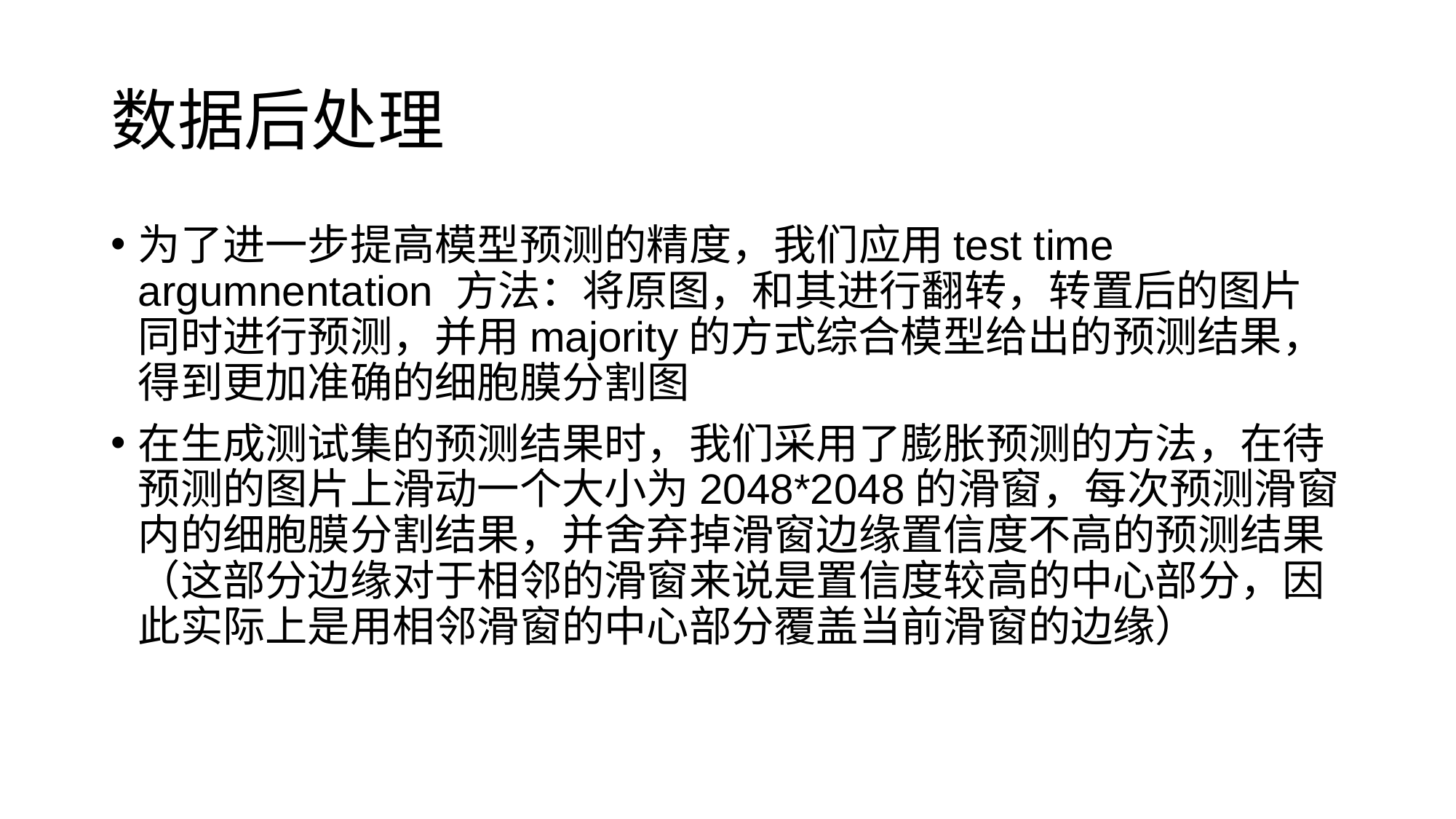

# 数据后处理
为了进一步提高模型预测的精度，我们应用test time argumnentation 方法：将原图，和其进行翻转，转置后的图片同时进行预测，并用majority的方式综合模型给出的预测结果，得到更加准确的细胞膜分割图
在生成测试集的预测结果时，我们采用了膨胀预测的方法，在待预测的图片上滑动一个大小为2048*2048的滑窗，每次预测滑窗内的细胞膜分割结果，并舍弃掉滑窗边缘置信度不高的预测结果（这部分边缘对于相邻的滑窗来说是置信度较高的中心部分，因此实际上是用相邻滑窗的中心部分覆盖当前滑窗的边缘）